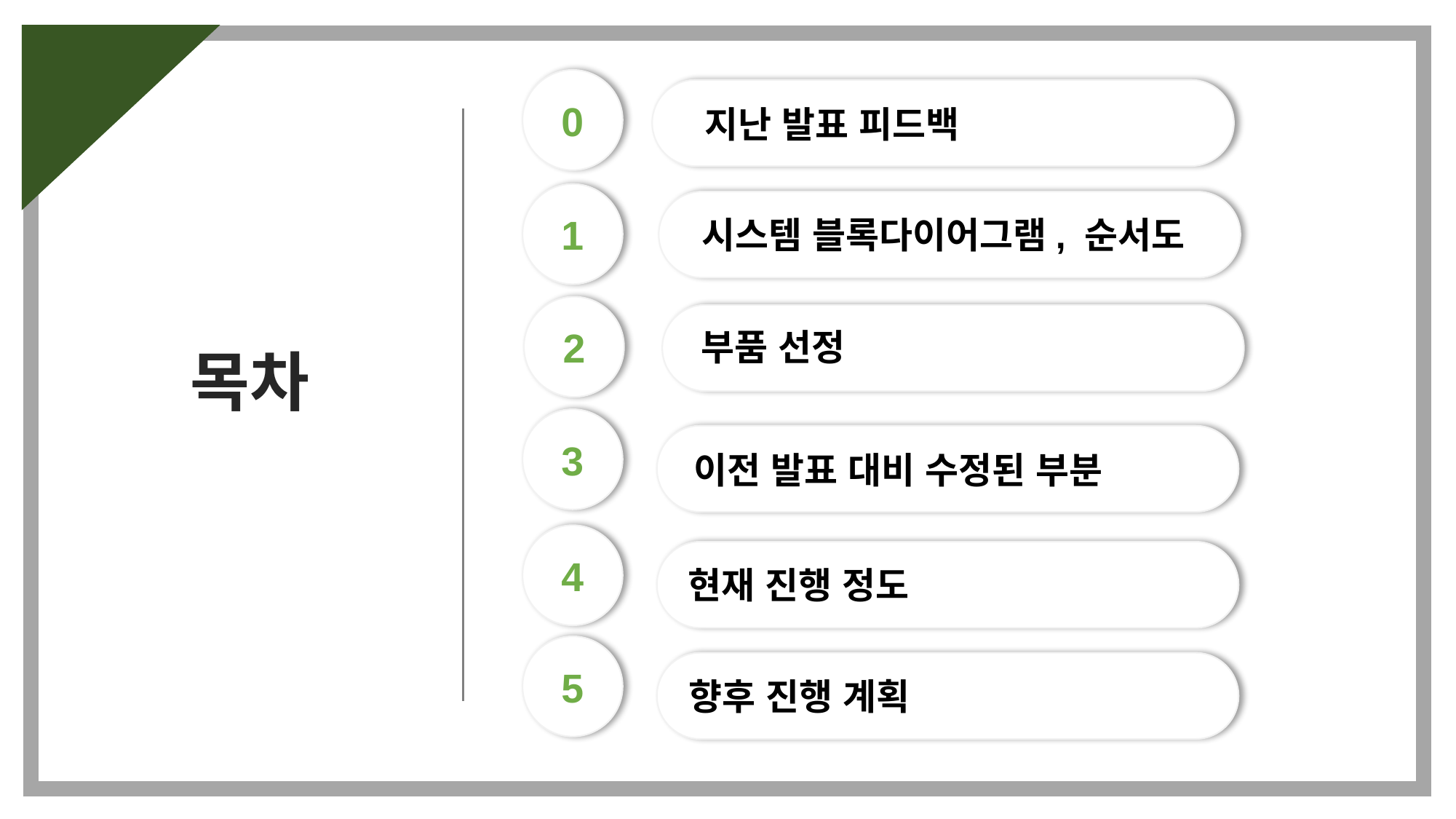

0

지난 발표 피드백
1

시스템 블록다이어그램, 순서도
2

부품 선정
목차
3

이전 발표 대비 수정된 부분
4

현재 진행 정도
5

향후 진행 계획